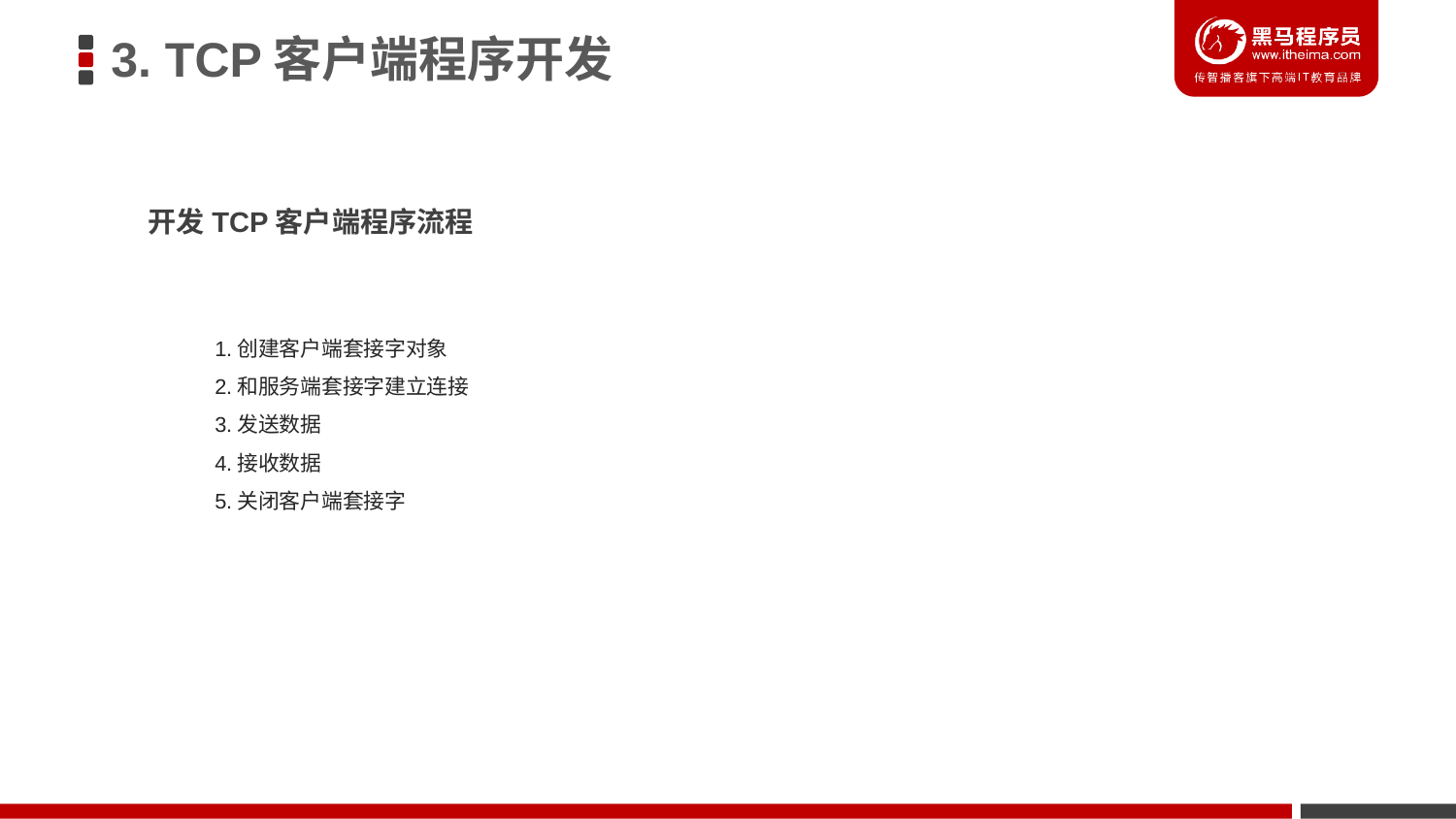

3. TCP客户端程序开发
开发TCP客户端程序流程
1.创建客户端套接字对象
2.和服务端套接字建立连接
3.发送数据
4.接收数据
5.关闭客户端套接字